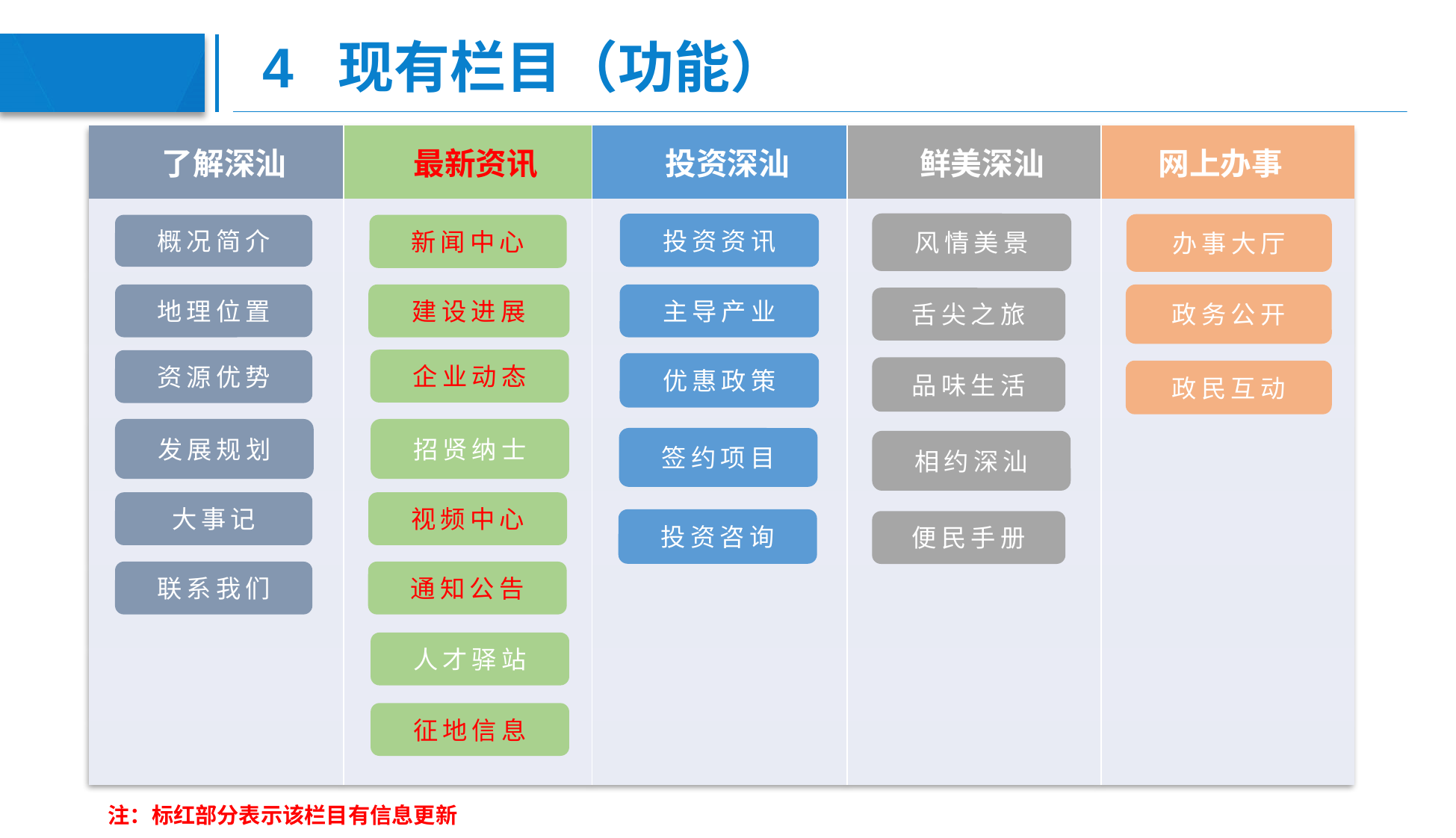

# 4  现有栏目（功能）
| 了解深汕 | 最新资讯 | 投资深汕 | 鲜美深汕 | 网上办事 |
| --- | --- | --- | --- | --- |
|  |  |  |  |  |
|  |  |  |  |  |
|  |  |  |  |  |
|  |  |  |  |  |
|  |  |  |  |  |
|  |  |  |  |  |
|  |  |  |  |  |
|  |  |  |  |  |
风情美景
投资资讯
办事大厅
概况简介
新闻中心
主导产业
建设进展
政务公开
地理位置
舌尖之旅
企业动态
资源优势
优惠政策
品味生活
政民互动
发展规划
招贤纳士
签约项目
相约深汕
大事记
视频中心
投资咨询
便民手册
联系我们
通知公告
人才驿站
征地信息
注：标红部分表示该栏目有信息更新